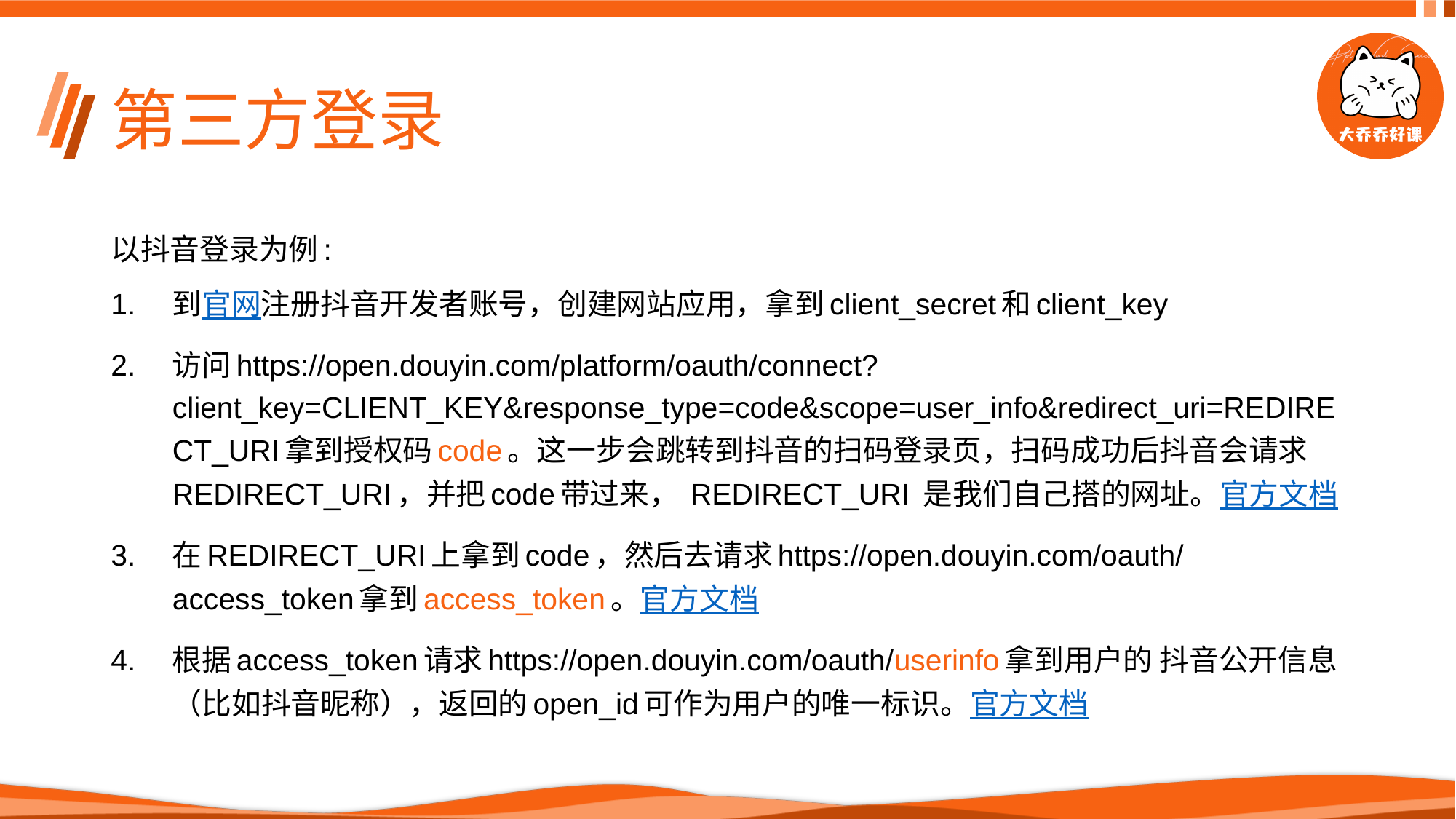

# 第三方登录
以抖音登录为例:
到官网注册抖音开发者账号，创建网站应用，拿到client_secret和client_key
访问https://open.douyin.com/platform/oauth/connect?client_key=CLIENT_KEY&response_type=code&scope=user_info&redirect_uri=REDIRECT_URI拿到授权码code。这一步会跳转到抖音的扫码登录页，扫码成功后抖音会请求REDIRECT_URI，并把code带过来， REDIRECT_URI 是我们自己搭的网址。官方文档
在REDIRECT_URI上拿到code，然后去请求https://open.douyin.com/oauth/access_token拿到access_token。官方文档
根据access_token请求https://open.douyin.com/oauth/userinfo拿到用户的 抖音公开信息（比如抖音昵称），返回的open_id可作为用户的唯一标识。官方文档